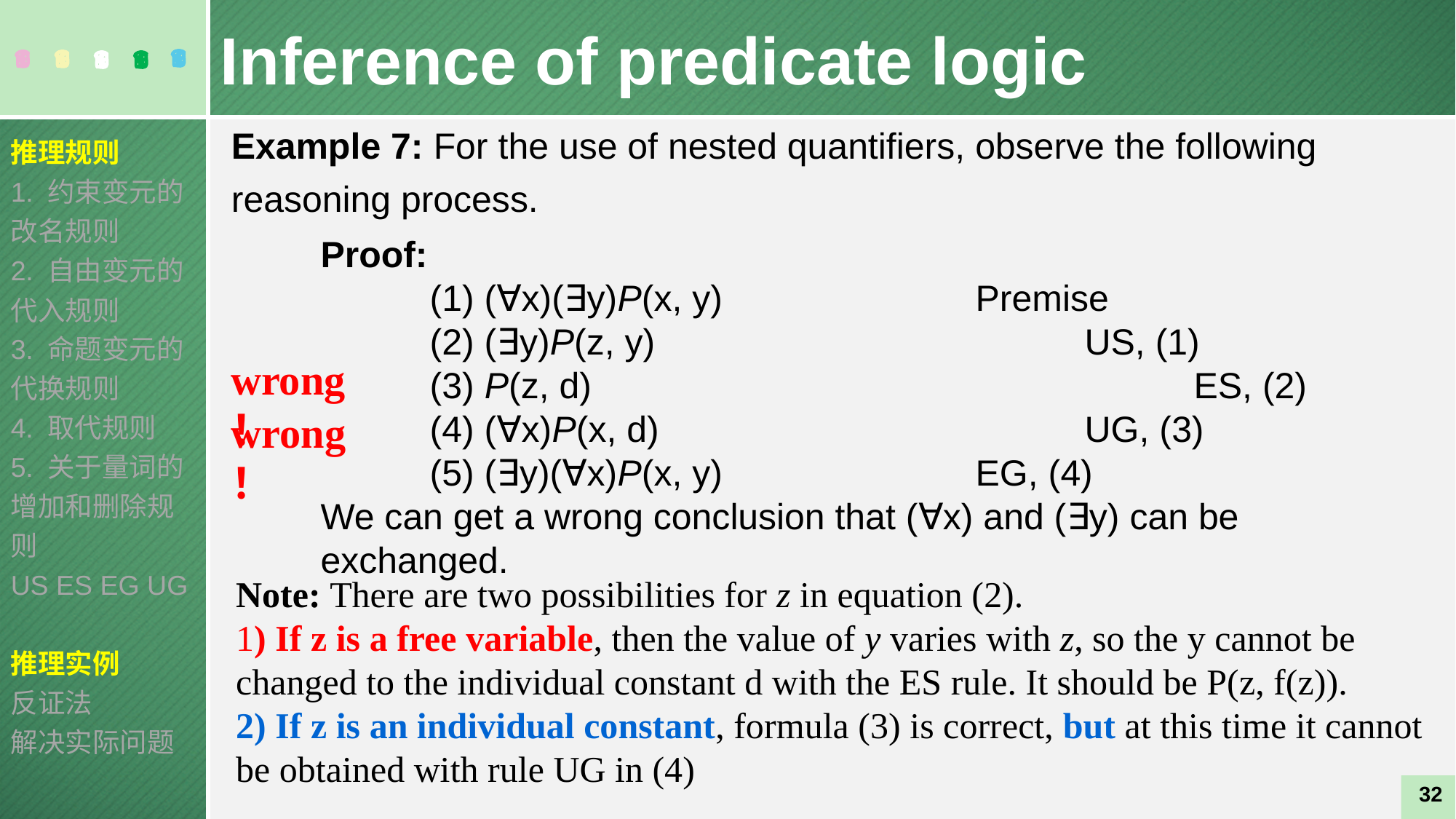

Inference of predicate logic

Example 7: For the use of nested quantifiers, observe the following reasoning process.
推理规则
1. 约束变元的改名规则
2. 自由变元的代入规则
3. 命题变元的代换规则
4. 取代规则
5. 关于量词的增加和删除规则
US ES EG UG

推理实例
反证法
解决实际问题

Proof:
	(1) (∀x)(∃y)P(x, y) 			Premise
  	(2) (∃y)P(z, y) 				US, (1)
  	(3) P(z, d)						ES, (2)
	(4) (∀x)P(x, d) 				UG, (3)
	(5) (∃y)(∀x)P(x, y) 			EG, (4)
We can get a wrong conclusion that (∀x) and (∃y) can be exchanged.
wrong！
wrong！
Note: There are two possibilities for z in equation (2).
1) If z is a free variable, then the value of y varies with z, so the y cannot be changed to the individual constant d with the ES rule. It should be P(z, f(z)).
2) If z is an individual constant, formula (3) is correct, but at this time it cannot be obtained with rule UG in (4)
32